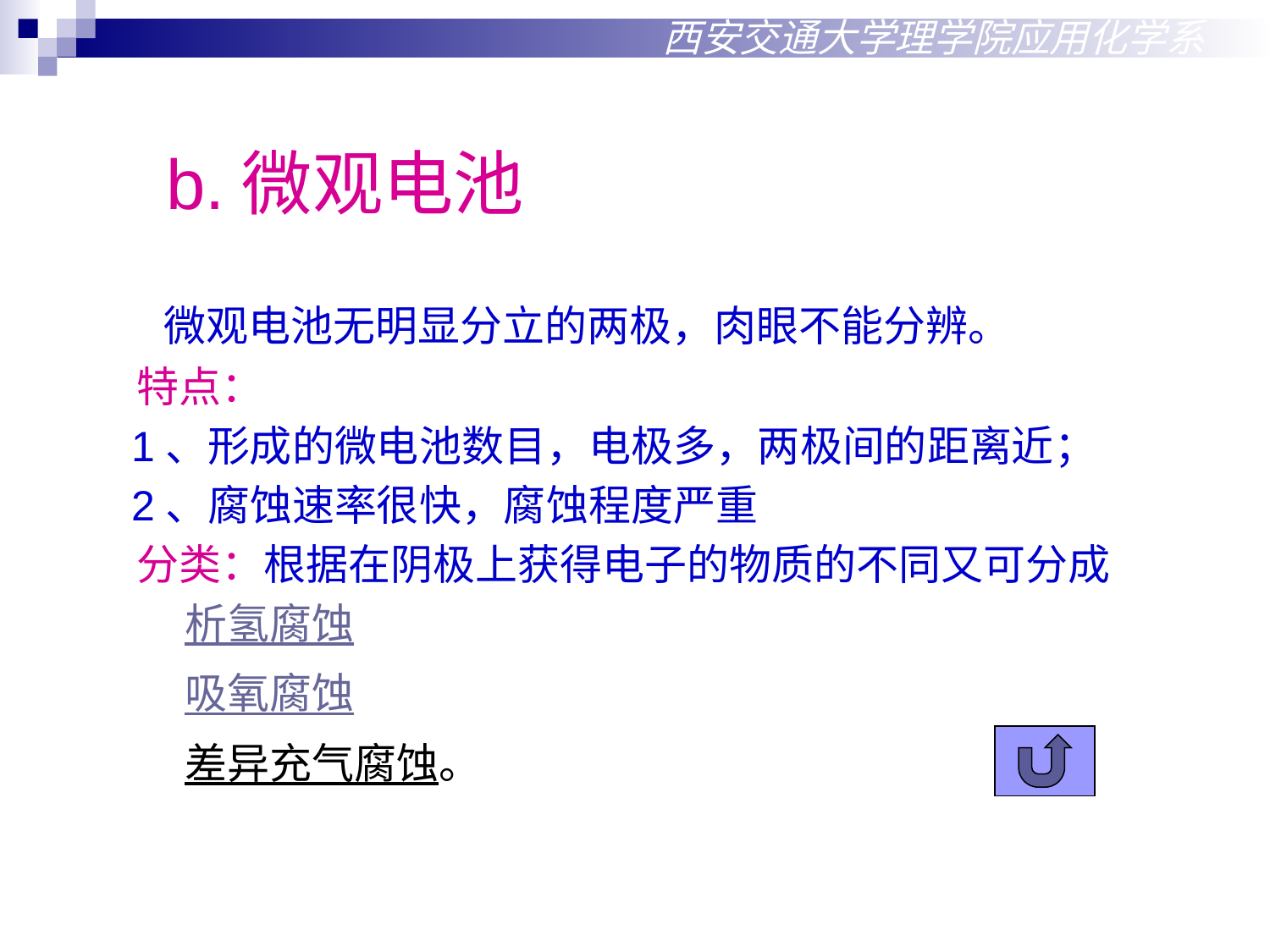

西安交通大学理学院应用化学系
b.微观电池
    微观电池无明显分立的两极，肉眼不能分辨。
  特点：
  1、形成的微电池数目，电极多，两极间的距离近；
  2、腐蚀速率很快，腐蚀程度严重
  分类：根据在阴极上获得电子的物质的不同又可分成
       析氢腐蚀
       吸氧腐蚀
       差异充气腐蚀。